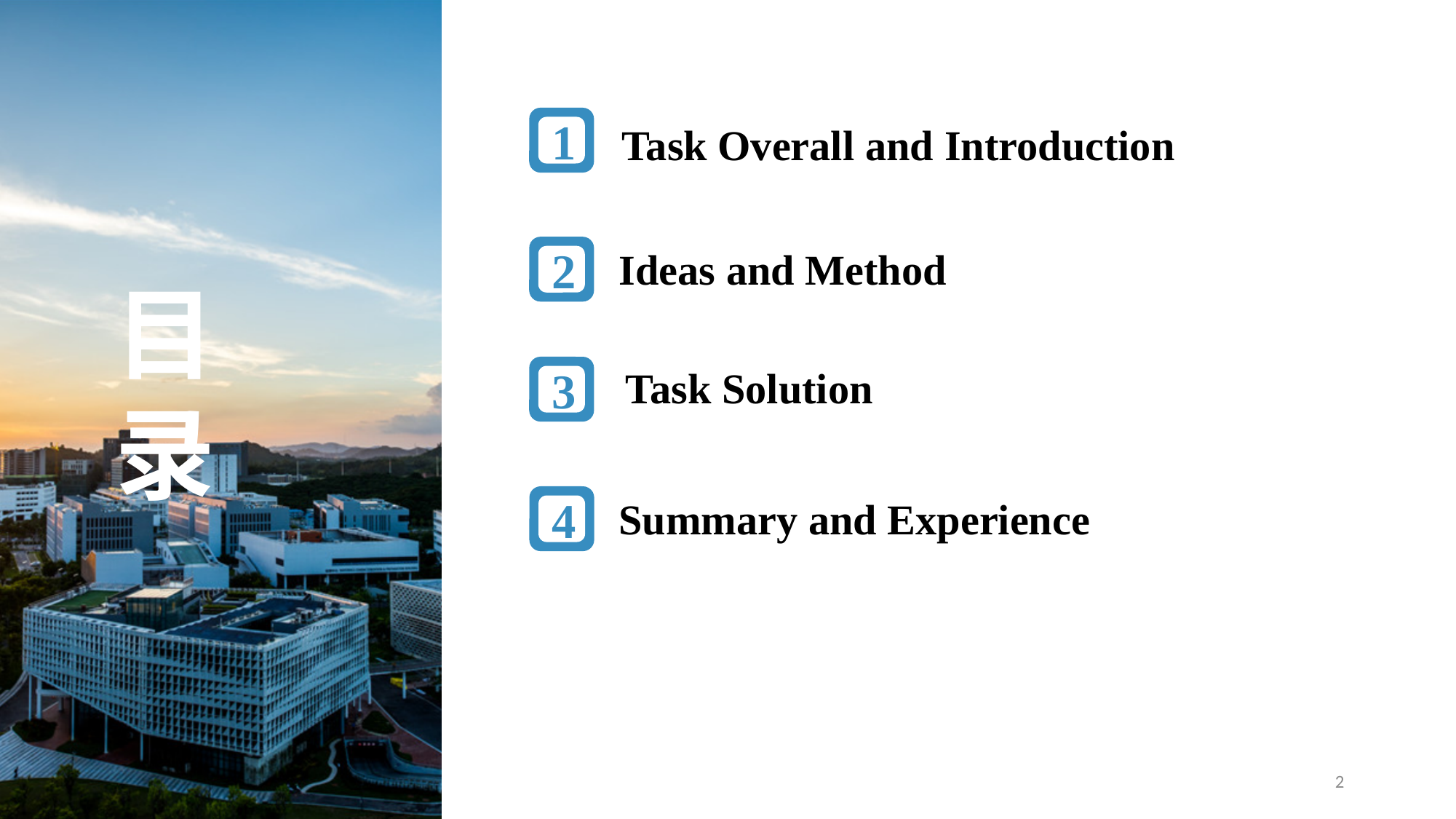

1
Task Overall and Introduction
Ideas and Method

3

2

目
录
Task Solution
Summary and Experience

4

2